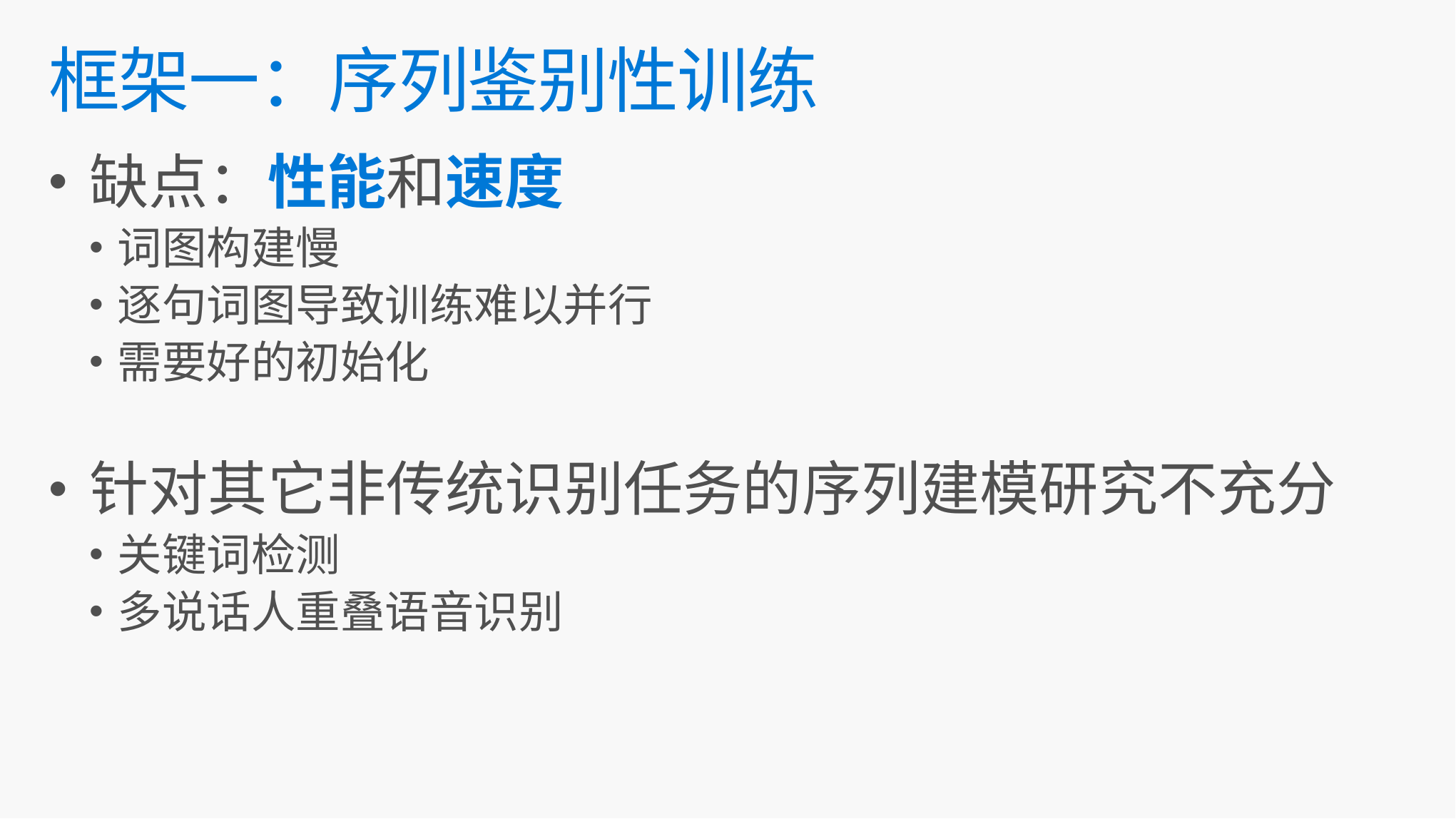

# 框架一：序列鉴别性训练
缺点：性能和速度
词图构建慢
逐句词图导致训练难以并行
需要好的初始化

针对其它非传统识别任务的序列建模研究不充分
关键词检测
多说话人重叠语音识别